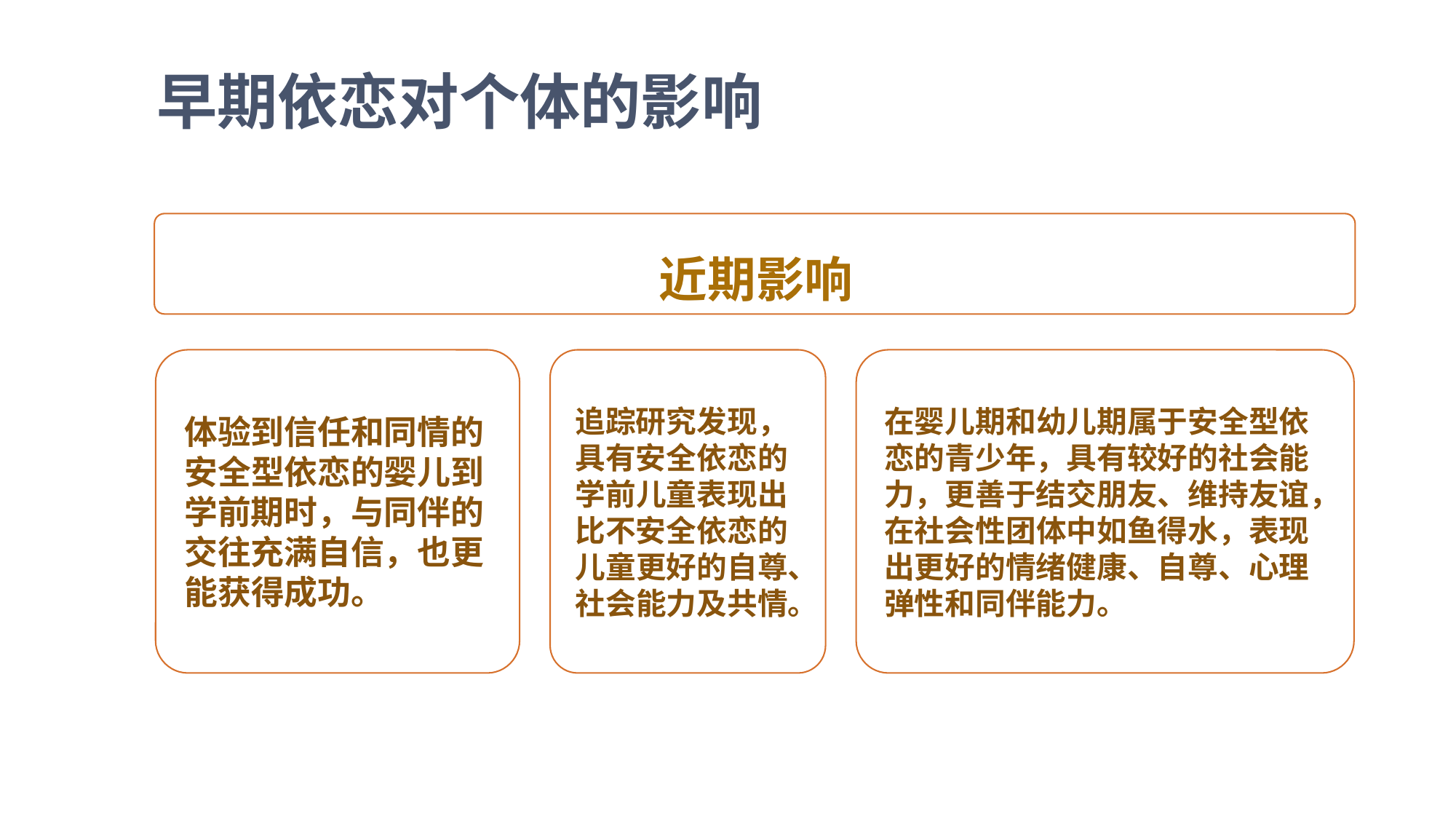

早期依恋对个体的影响
近期影响
体验到信任和同情的安全型依恋的婴儿到学前期时，与同伴的交往充满自信，也更能获得成功。
追踪研究发现，具有安全依恋的学前儿童表现出比不安全依恋的儿童更好的自尊、社会能力及共情。
在婴儿期和幼儿期属于安全型依恋的青少年，具有较好的社会能力，更善于结交朋友、维持友谊，在社会性团体中如鱼得水，表现出更好的情绪健康、自尊、心理弹性和同伴能力。